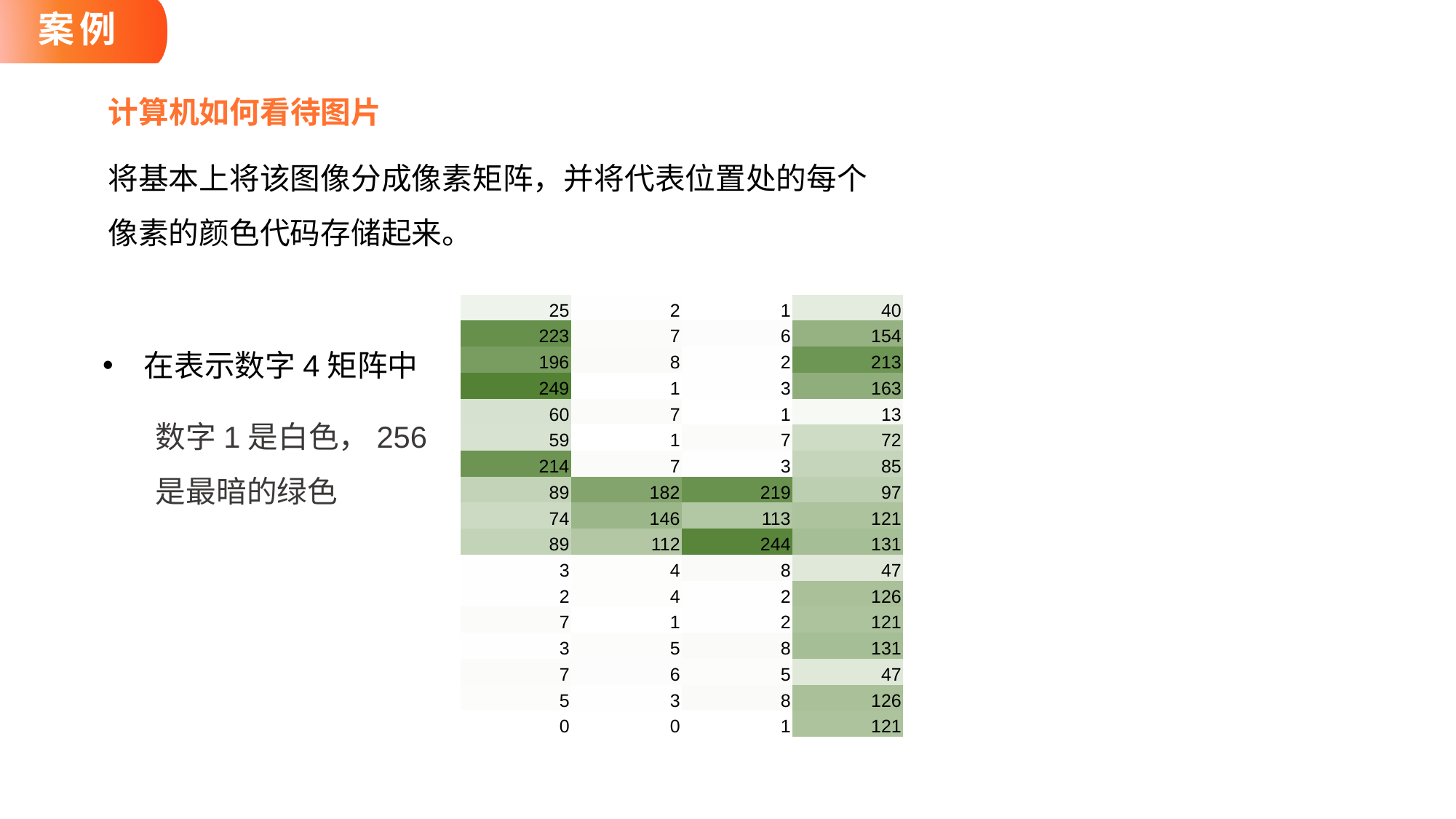

# 案例
计算机如何看待图片
将基本上将该图像分成像素矩阵，并将代表位置处的每个像素的颜色代码存储起来。
| 25 | 2 | 1 | 40 |
| --- | --- | --- | --- |
| 223 | 7 | 6 | 154 |
| 196 | 8 | 2 | 213 |
| 249 | 1 | 3 | 163 |
| 60 | 7 | 1 | 13 |
| 59 | 1 | 7 | 72 |
| 214 | 7 | 3 | 85 |
| 89 | 182 | 219 | 97 |
| 74 | 146 | 113 | 121 |
| 89 | 112 | 244 | 131 |
| 3 | 4 | 8 | 47 |
| 2 | 4 | 2 | 126 |
| 7 | 1 | 2 | 121 |
| 3 | 5 | 8 | 131 |
| 7 | 6 | 5 | 47 |
| 5 | 3 | 8 | 126 |
| 0 | 0 | 1 | 121 |
在表示数字4矩阵中
数字1是白色，256是最暗的绿色